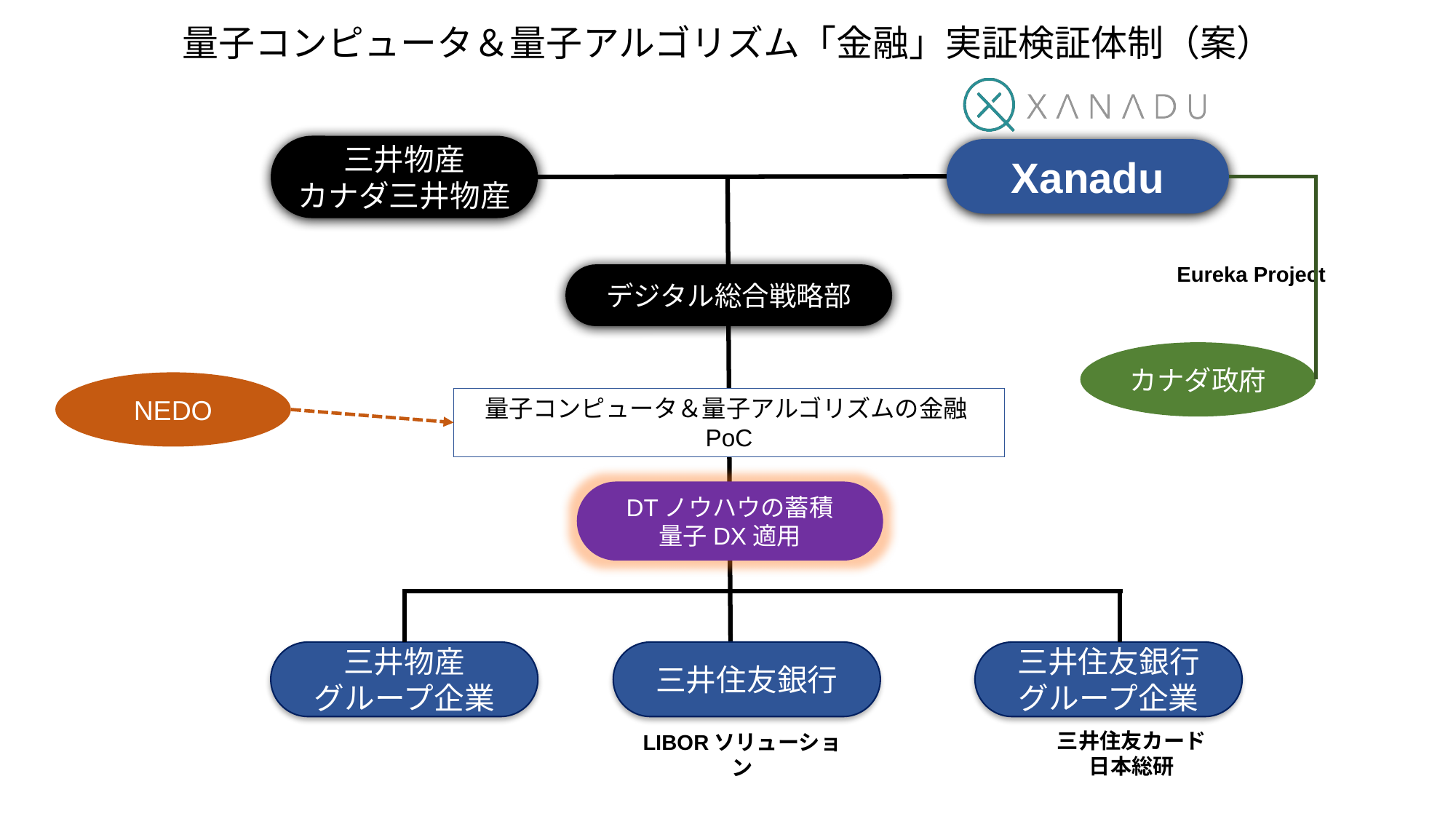

量子コンピュータ＆量子アルゴリズム「金融」実証検証体制（案）

三井物産
カナダ三井物産
Xanadu
Eureka Project
デジタル総合戦略部
カナダ政府
NEDO
量子コンピュータ＆量子アルゴリズムの金融PoC
DTノウハウの蓄積
量子DX適用
三井物産
グループ企業
三井住友銀行
三井住友銀行
グループ企業
三井住友カード
日本総研
LIBORソリューション